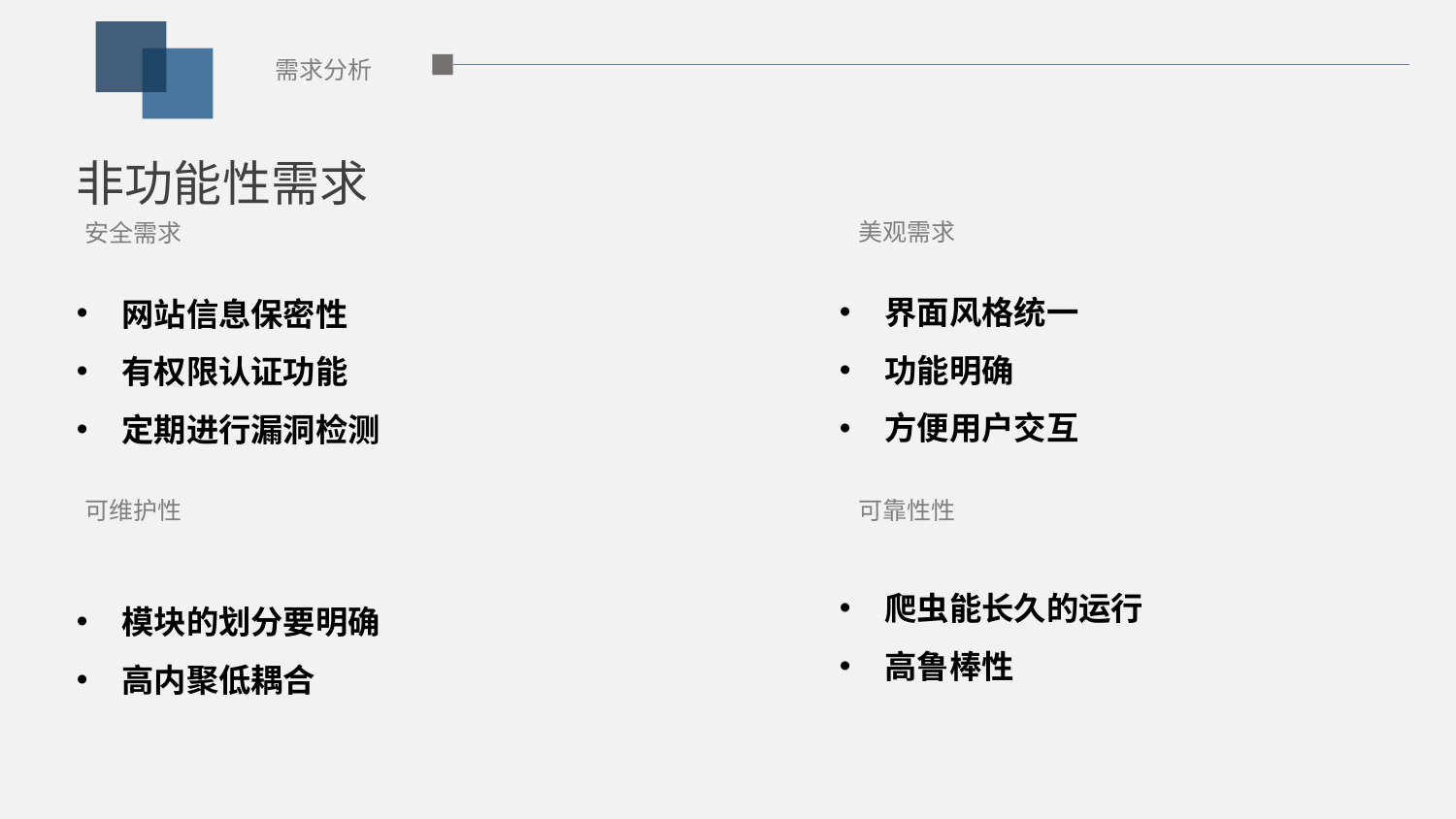

需求分析

非功能性需求
美观需求
安全需求
界面风格统一
功能明确
方便用户交互
网站信息保密性
有权限认证功能
定期进行漏洞检测
可靠性性
可维护性
爬虫能长久的运行
高鲁棒性
模块的划分要明确
高内聚低耦合